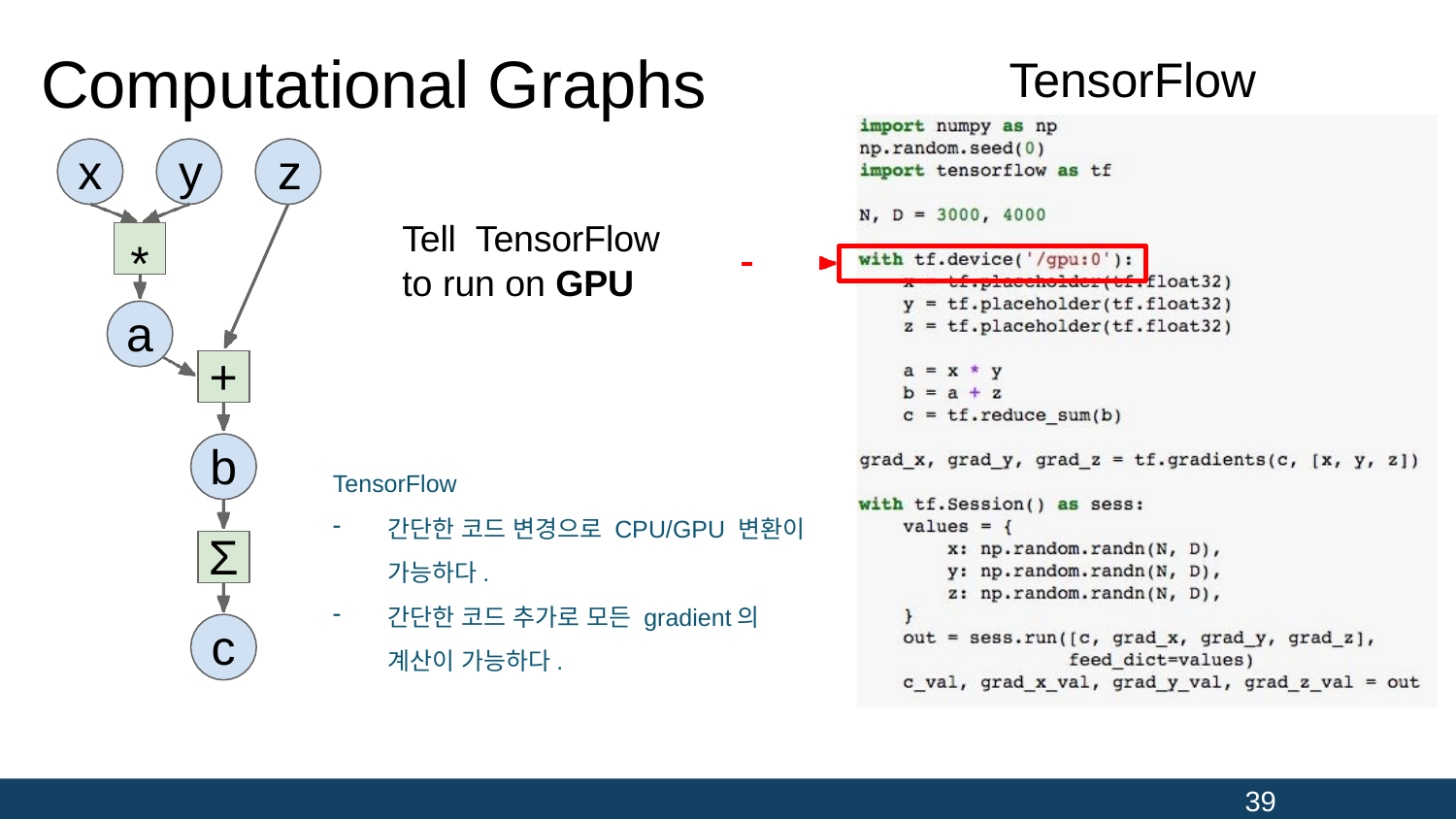

# Computational Graphs
TensorFlow

x	y	z

Tell  TensorFlow
to run on GPU

*

a
+
b

TensorFlow
간단한 코드 변경으로 CPU/GPU 변환이 가능하다.
간단한 코드 추가로 모든 gradient의 계산이 가능하다.
Σ
c